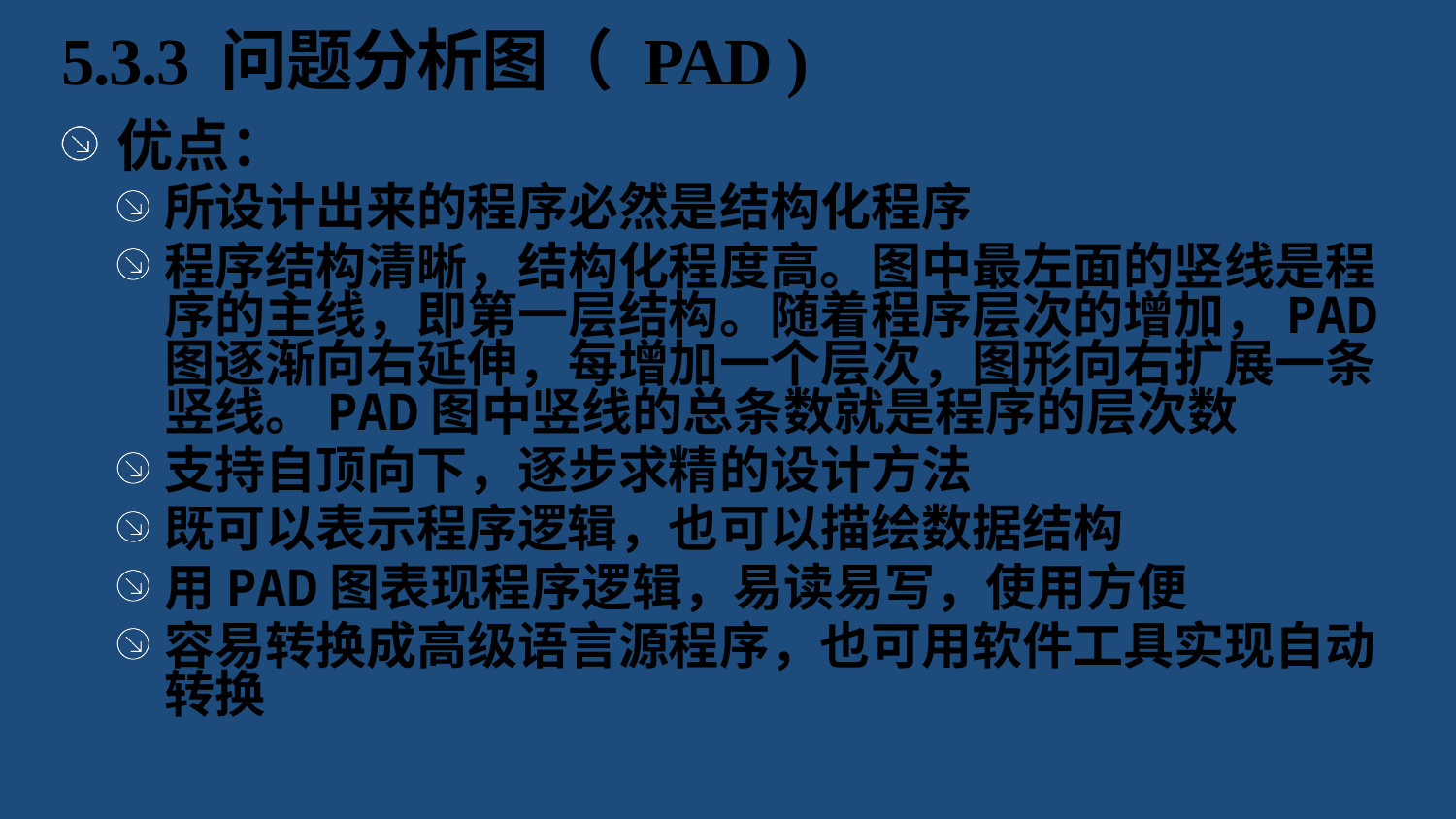

# 5.3.3 问题分析图（ PAD )
优点：
所设计出来的程序必然是结构化程序
程序结构清晰，结构化程度高。图中最左面的竖线是程序的主线，即第一层结构。随着程序层次的增加，PAD图逐渐向右延伸，每增加一个层次，图形向右扩展一条竖线。PAD图中竖线的总条数就是程序的层次数
支持自顶向下，逐步求精的设计方法
既可以表示程序逻辑，也可以描绘数据结构
用PAD图表现程序逻辑，易读易写，使用方便
容易转换成高级语言源程序，也可用软件工具实现自动转换